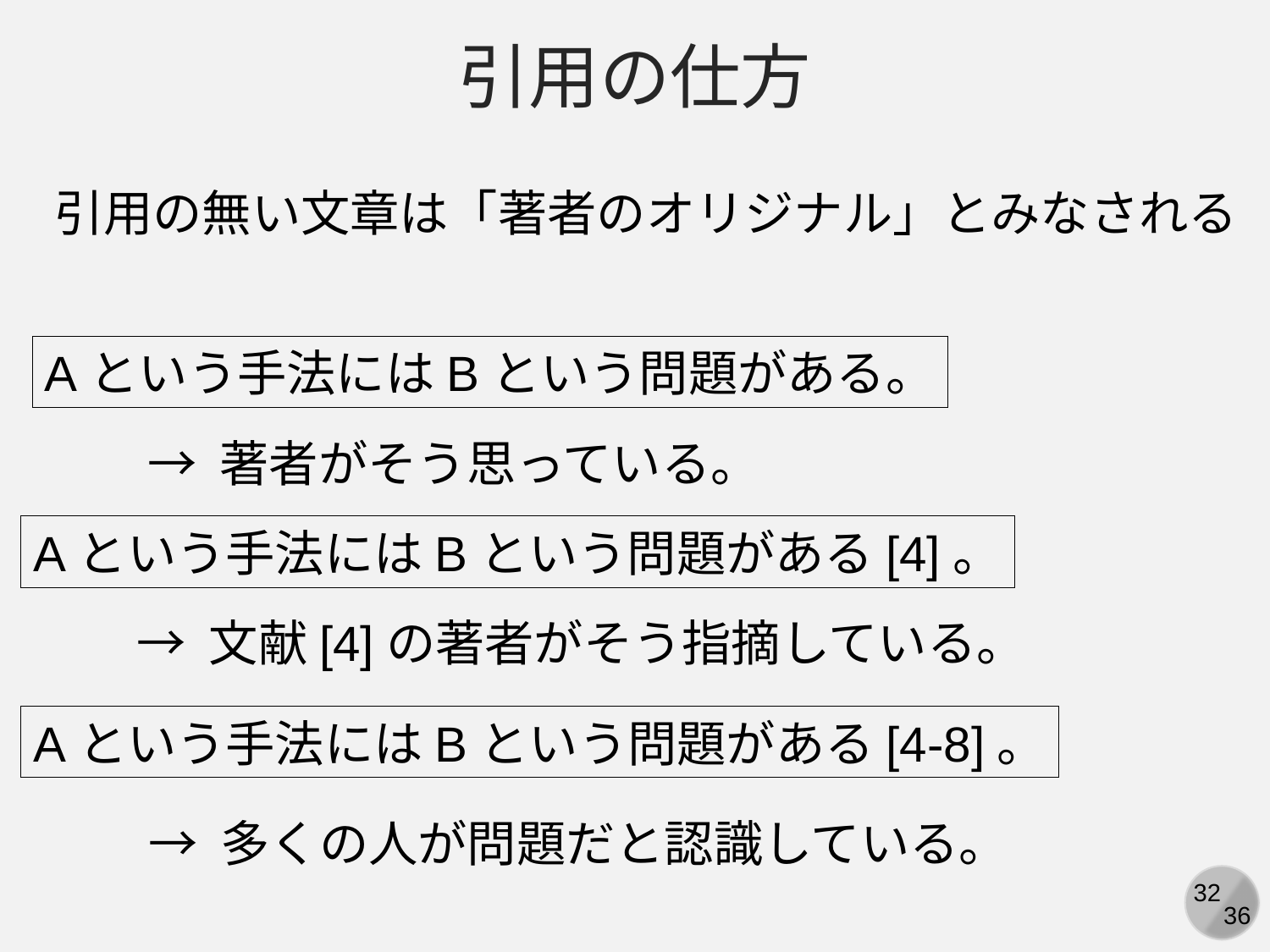

引用の仕方
引用の無い文章は「著者のオリジナル」とみなされる
Aという手法にはBという問題がある。
→ 著者がそう思っている。
Aという手法にはBという問題がある[4]。
→ 文献[4]の著者がそう指摘している。
Aという手法にはBという問題がある[4-8]。
→ 多くの人が問題だと認識している。